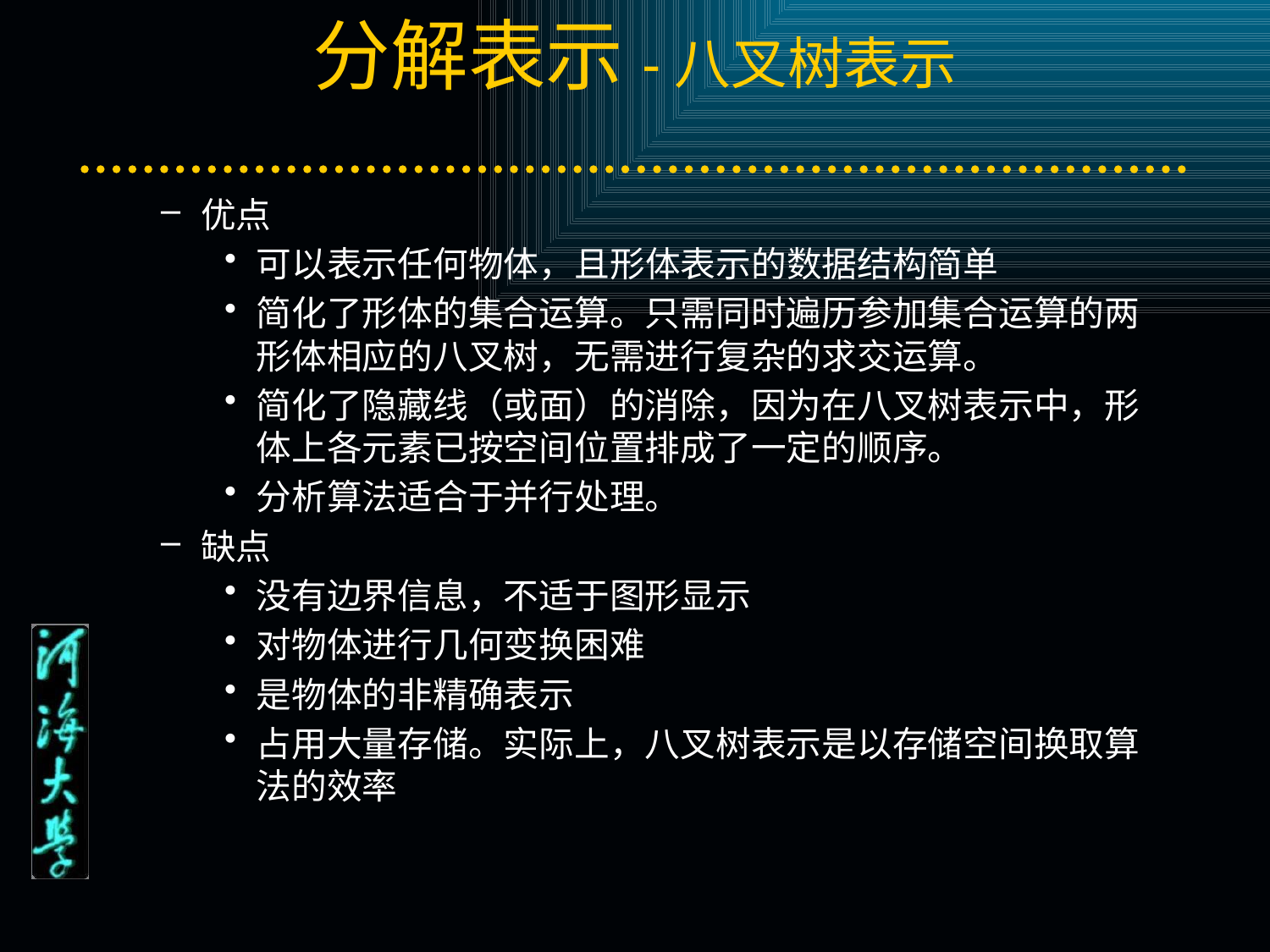

# 分解表示-八叉树表示
优点
可以表示任何物体，且形体表示的数据结构简单
简化了形体的集合运算。只需同时遍历参加集合运算的两形体相应的八叉树，无需进行复杂的求交运算。
简化了隐藏线（或面）的消除，因为在八叉树表示中，形体上各元素已按空间位置排成了一定的顺序。
分析算法适合于并行处理。
缺点
没有边界信息，不适于图形显示
对物体进行几何变换困难
是物体的非精确表示
占用大量存储。实际上，八叉树表示是以存储空间换取算法的效率
41